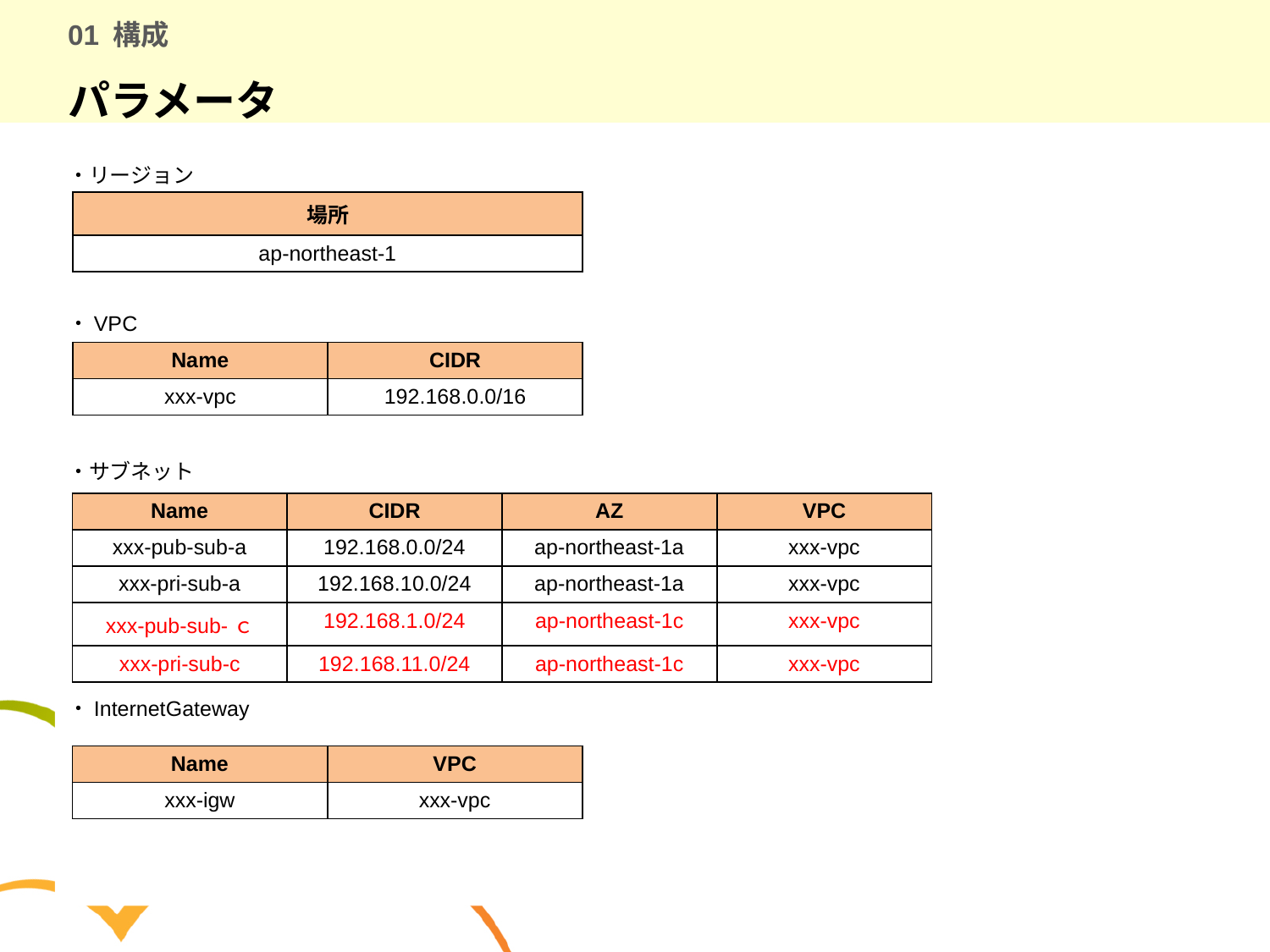

# 01 構成
パラメータ
・リージョン

・VPC

・サブネット

・InternetGateway

| 場所 |
| --- |
| ap-northeast-1 |
| Name | CIDR |
| --- | --- |
| xxx-vpc | 192.168.0.0/16 |
| Name | CIDR | AZ | VPC |
| --- | --- | --- | --- |
| xxx-pub-sub-a | 192.168.0.0/24 | ap-northeast-1a | xxx-vpc |
| xxx-pri-sub-a | 192.168.10.0/24 | ap-northeast-1a | xxx-vpc |
| xxx-pub-sub-ｃ | 192.168.1.0/24 | ap-northeast-1c | xxx-vpc |
| xxx-pri-sub-c | 192.168.11.0/24 | ap-northeast-1c | xxx-vpc |
| Name | VPC |
| --- | --- |
| xxx-igw | xxx-vpc |